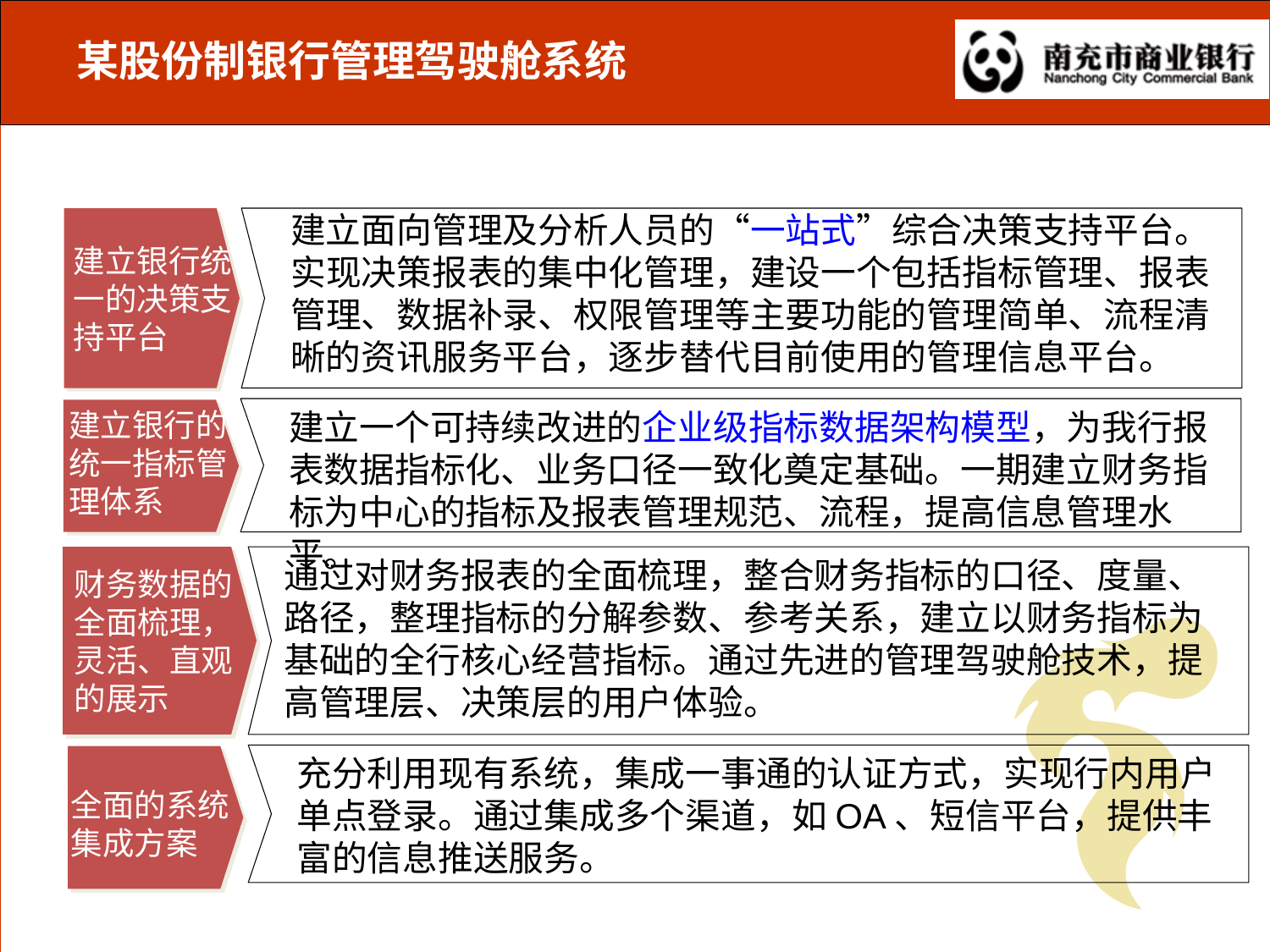

# 某股份制银行管理驾驶舱系统总体目标

建立面向管理及分析人员的“一站式”综合决策支持平台。实现决策报表的集中化管理，建设一个包括指标管理、报表管理、数据补录、权限管理等主要功能的管理简单、流程清晰的资讯服务平台，逐步替代目前使用的管理信息平台。
建立银行统一的决策支持平台

建立银行的统一指标管理体系
建立一个可持续改进的企业级指标数据架构模型，为我行报表数据指标化、业务口径一致化奠定基础。一期建立财务指标为中心的指标及报表管理规范、流程，提高信息管理水平。

通过对财务报表的全面梳理，整合财务指标的口径、度量、路径，整理指标的分解参数、参考关系，建立以财务指标为基础的全行核心经营指标。通过先进的管理驾驶舱技术，提高管理层、决策层的用户体验。
财务数据的全面梳理，灵活、直观的展示

充分利用现有系统，集成一事通的认证方式，实现行内用户单点登录。通过集成多个渠道，如OA、短信平台，提供丰富的信息推送服务。
全面的系统集成方案